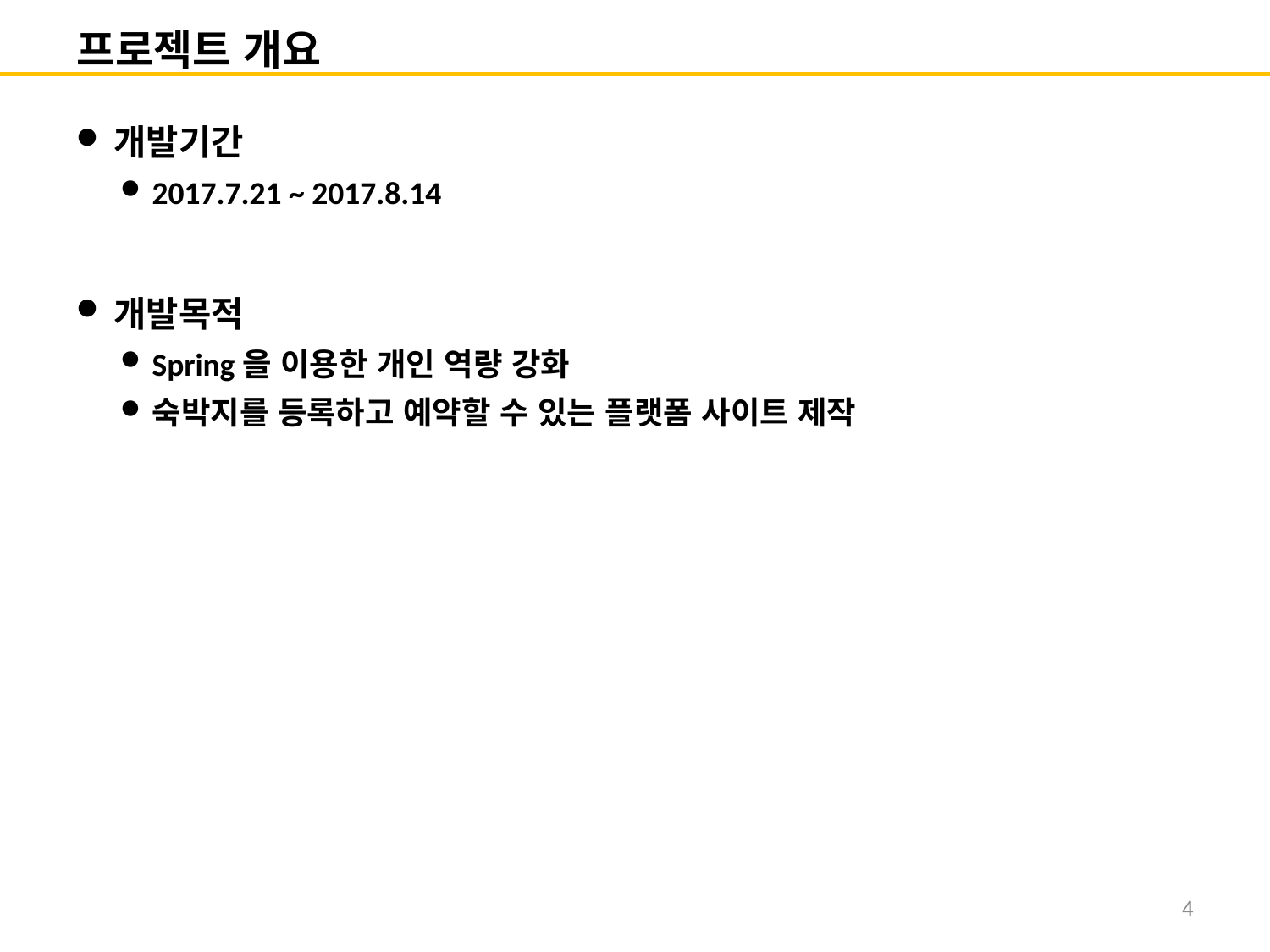

# 프로젝트 개요
개발기간
2017.7.21 ~ 2017.8.14

개발목적
Spring을 이용한 개인 역량 강화
숙박지를 등록하고 예약할 수 있는 플랫폼 사이트 제작

4